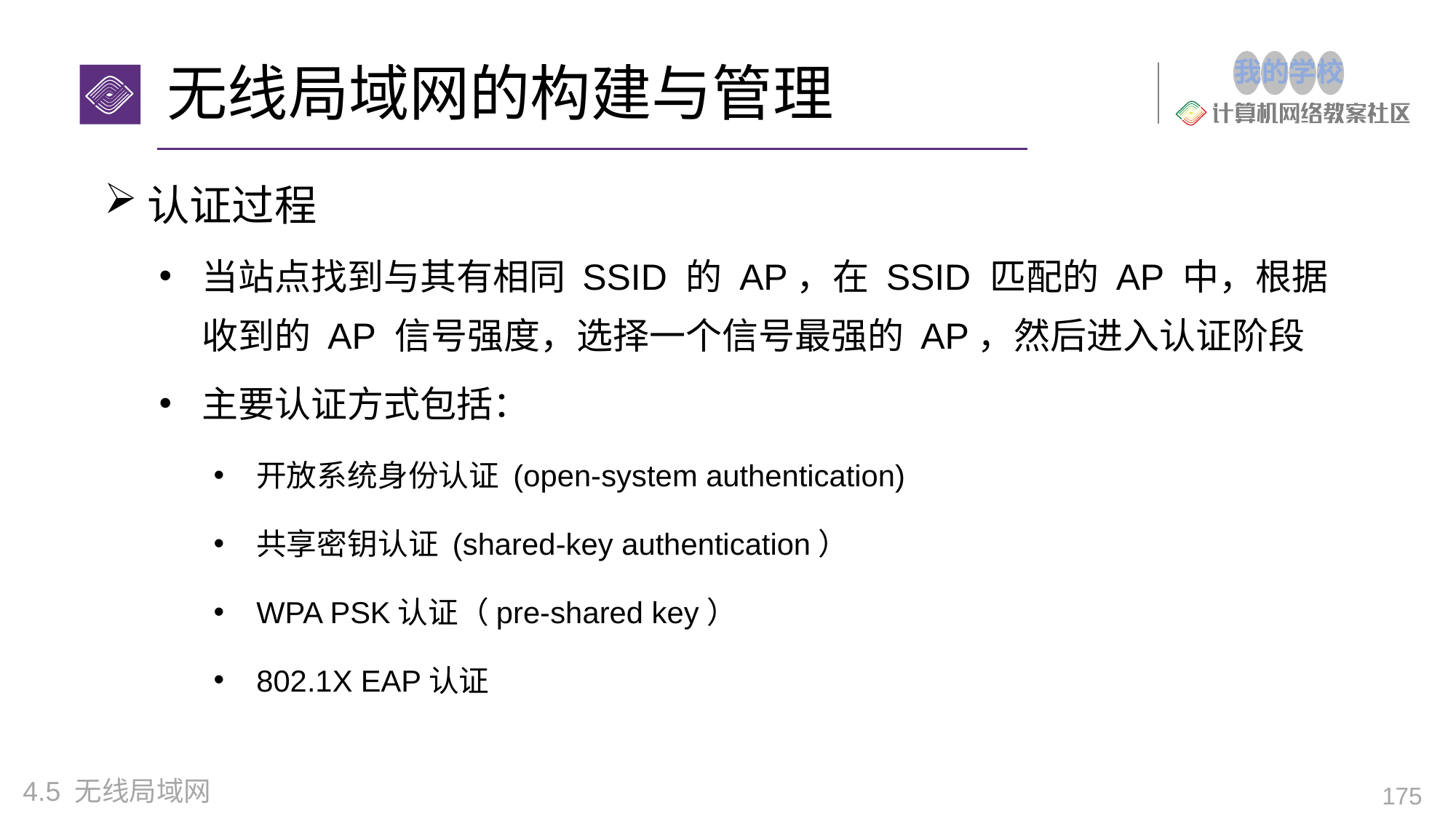

# 无线局域网的构建与管理
认证过程
当站点找到与其有相同 SSID 的 AP，在 SSID 匹配的 AP 中，根据收到的 AP 信号强度，选择一个信号最强的 AP，然后进入认证阶段
主要认证方式包括：
开放系统身份认证 (open-system authentication)
共享密钥认证 (shared-key authentication）
WPA PSK认证（pre-shared key）
802.1X EAP认证
4.5 无线局域网
175